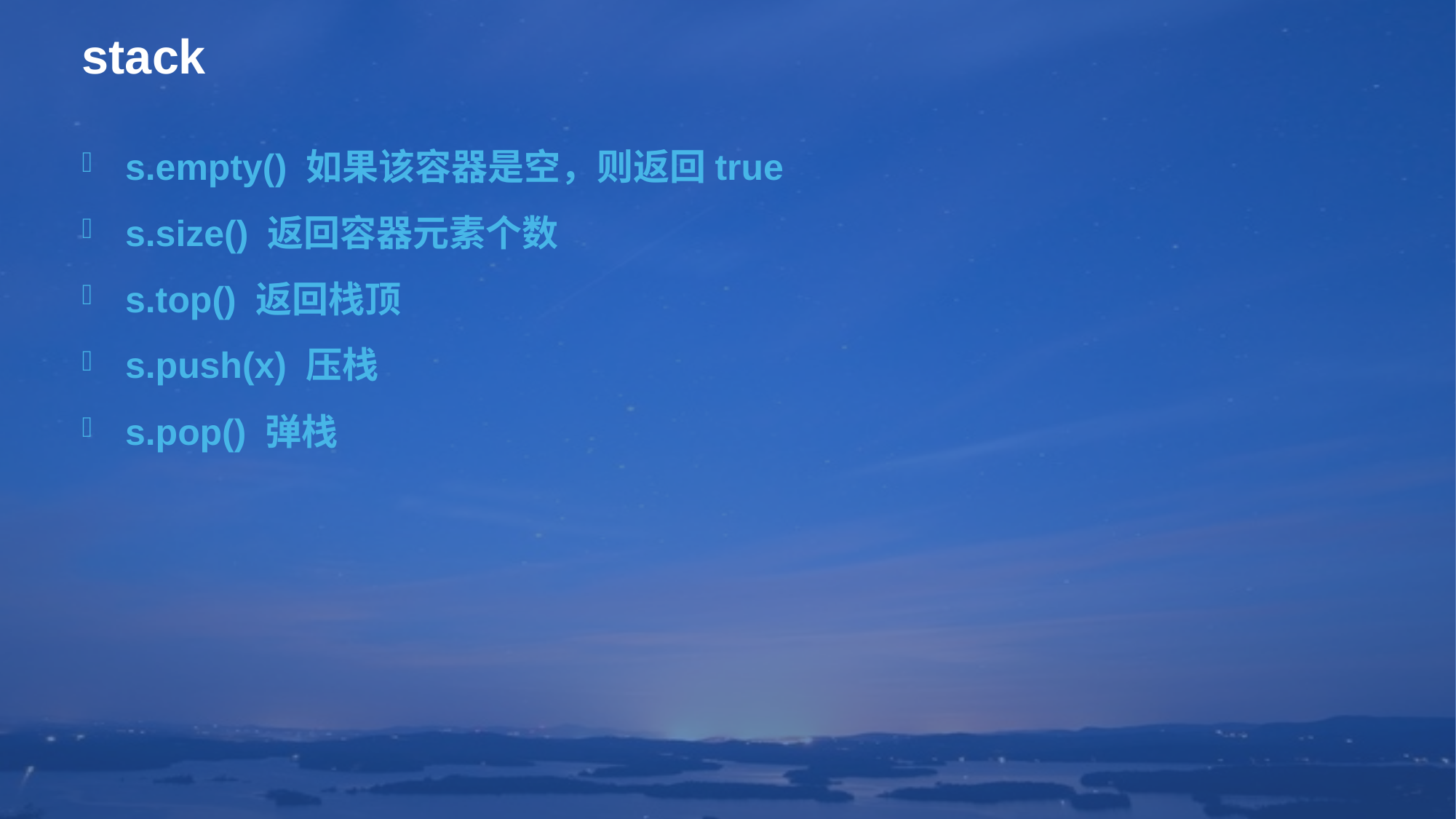

# stack
s.empty() 如果该容器是空，则返回true
s.size() 返回容器元素个数
s.top() 返回栈顶
s.push(x) 压栈
s.pop() 弹栈